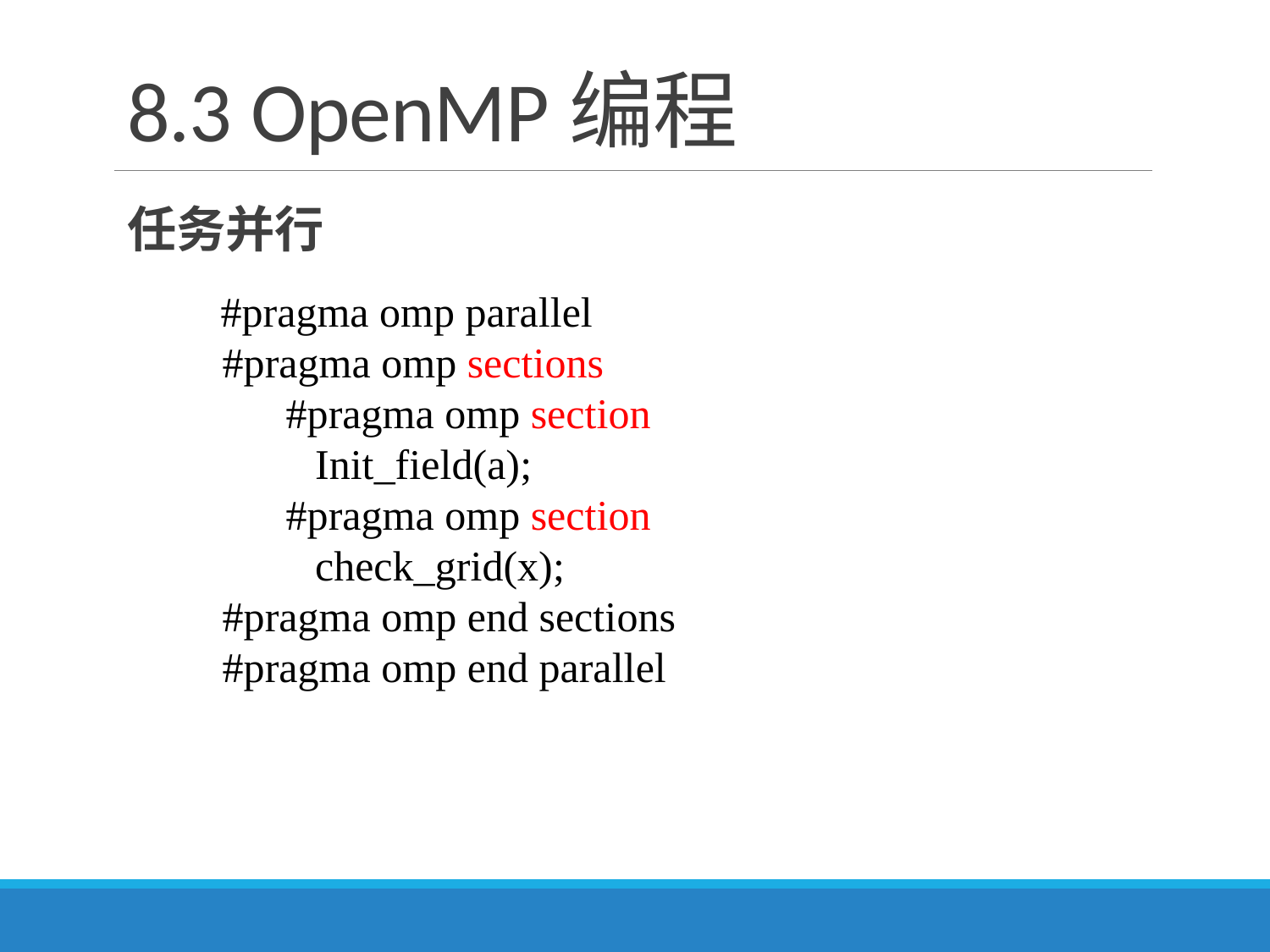

# 8.3 OpenMP编程
任务并行
 #pragma omp parallel
 #pragma omp sections
 #pragma omp section
 	Init_field(a);
 #pragma omp section
 	check_grid(x);
 #pragma omp end sections
 #pragma omp end parallel
93